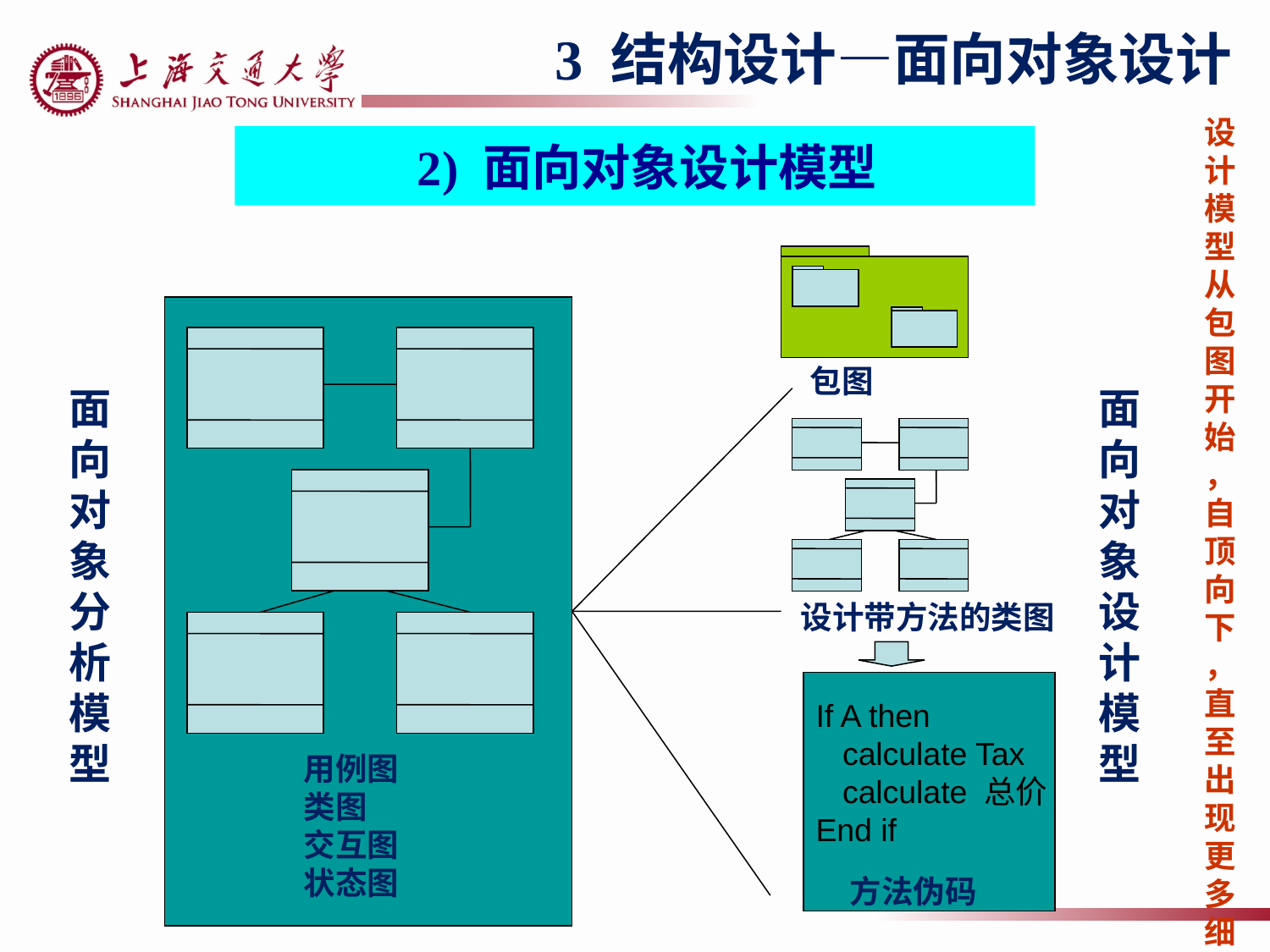

3 结构设计—面向对象设计
设计模型从包图开始，自顶向下，直至出现更多细节
  2) 面向对象设计模型

包图

设计带方法的类图

If A then
   calculate Tax
   calculate 总价
End if
方法伪码
用例图
类图
交互图
状态图
面向对象分析模型
面向对象设计模型